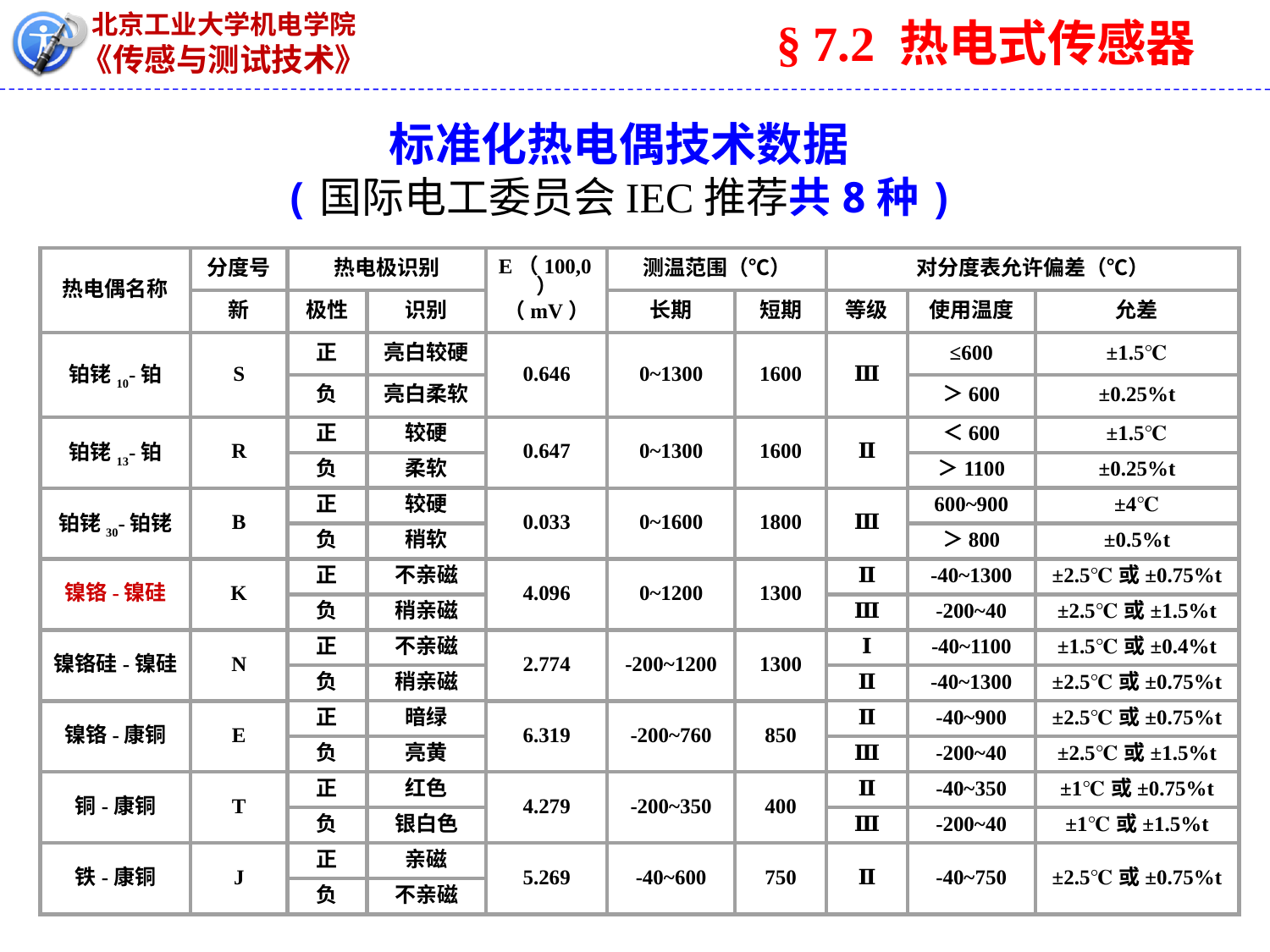

§ 7.2 热电式传感器
# 标准化热电偶技术数据 (国际电工委员会IEC推荐共8种)

热电偶名称

分度号

热电极识别

E（100,0）
（mV）

测温范围（℃）

对分度表允许偏差（℃）

新

极性

识别

长期

短期

等级

使用温度

允差

铂铑10-铂

S

正

亮白较硬

0.646

0~1300

1600

Ⅲ

≤600

±1.5℃

负

亮白柔软

＞600

±0.25%t

铂铑13-铂

R

正

较硬

0.647

0~1300

1600

Ⅱ

＜600

±1.5℃

负

柔软

＞1100

±0.25%t

铂铑30-铂铑

B

正

较硬

0.033

0~1600

1800

Ⅲ

600~900

±4℃

负

稍软

＞800

±0.5%t

镍铬-镍硅

K

正

不亲磁

4.096

0~1200

1300

Ⅱ

-40~1300

±2.5℃或±0.75%t

负

稍亲磁

Ⅲ

-200~40

±2.5℃或±1.5%t

镍铬硅-镍硅

N

正

不亲磁

2.774

-200~1200

1300

Ⅰ

-40~1100

±1.5℃或±0.4%t

负

稍亲磁

Ⅱ

-40~1300

±2.5℃或±0.75%t

镍铬-康铜

E

正

暗绿

6.319

-200~760

850

Ⅱ

-40~900

±2.5℃或±0.75%t

负

亮黄

Ⅲ

-200~40

±2.5℃或±1.5%t

铜-康铜

T

正

红色

4.279

-200~350

400

Ⅱ

-40~350

±1℃或±0.75%t

负

银白色

Ⅲ

-200~40

±1℃或±1.5%t

铁-康铜

J

正

亲磁

5.269

-40~600

750

Ⅱ

-40~750

±2.5℃或±0.75%t

负

不亲磁